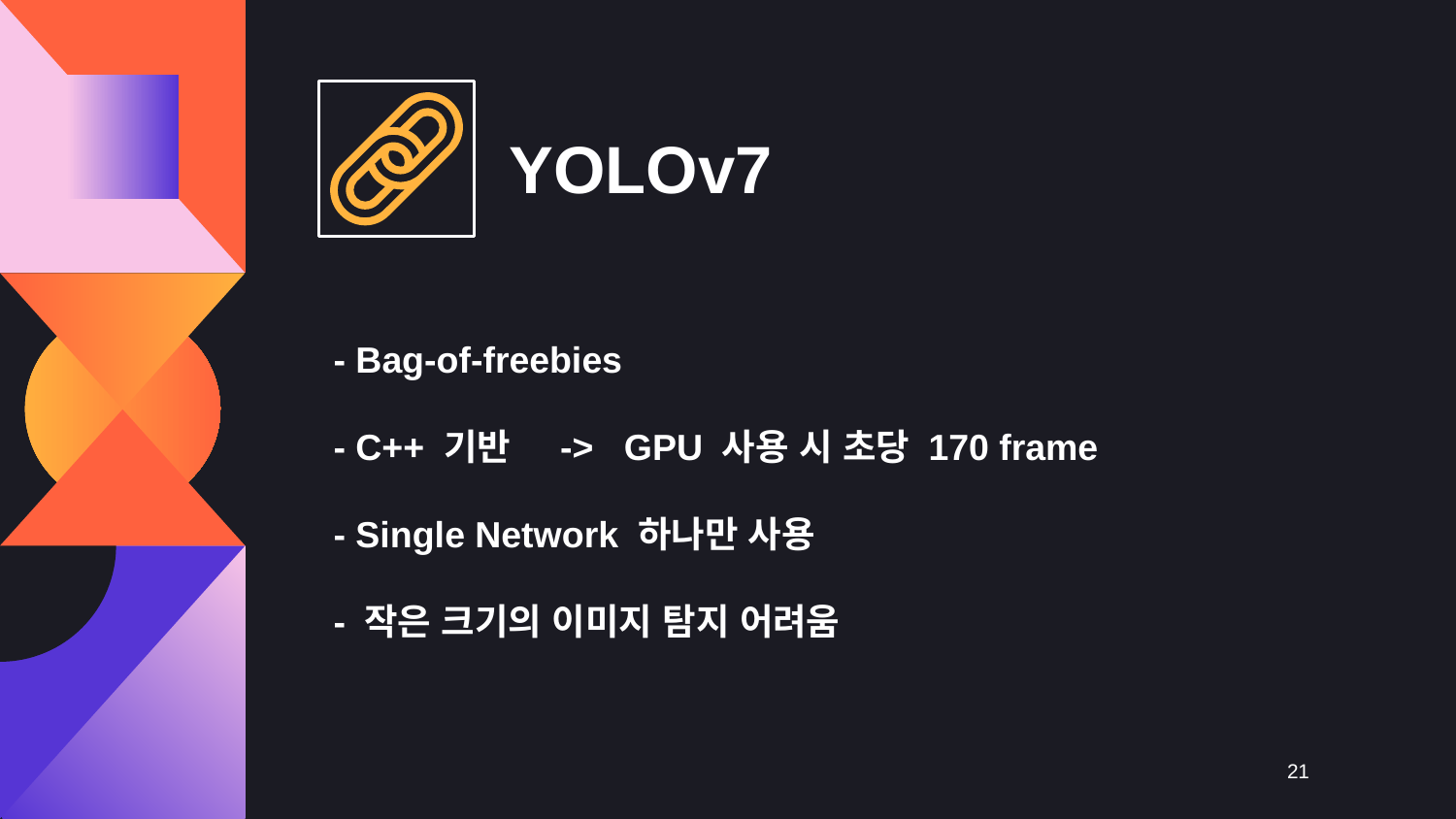

# YOLOv7
- Bag-of-freebies

- C++ 기반    ->   GPU 사용 시 초당 170 frame

- Single Network 하나만 사용

- 작은 크기의 이미지 탐지 어려움